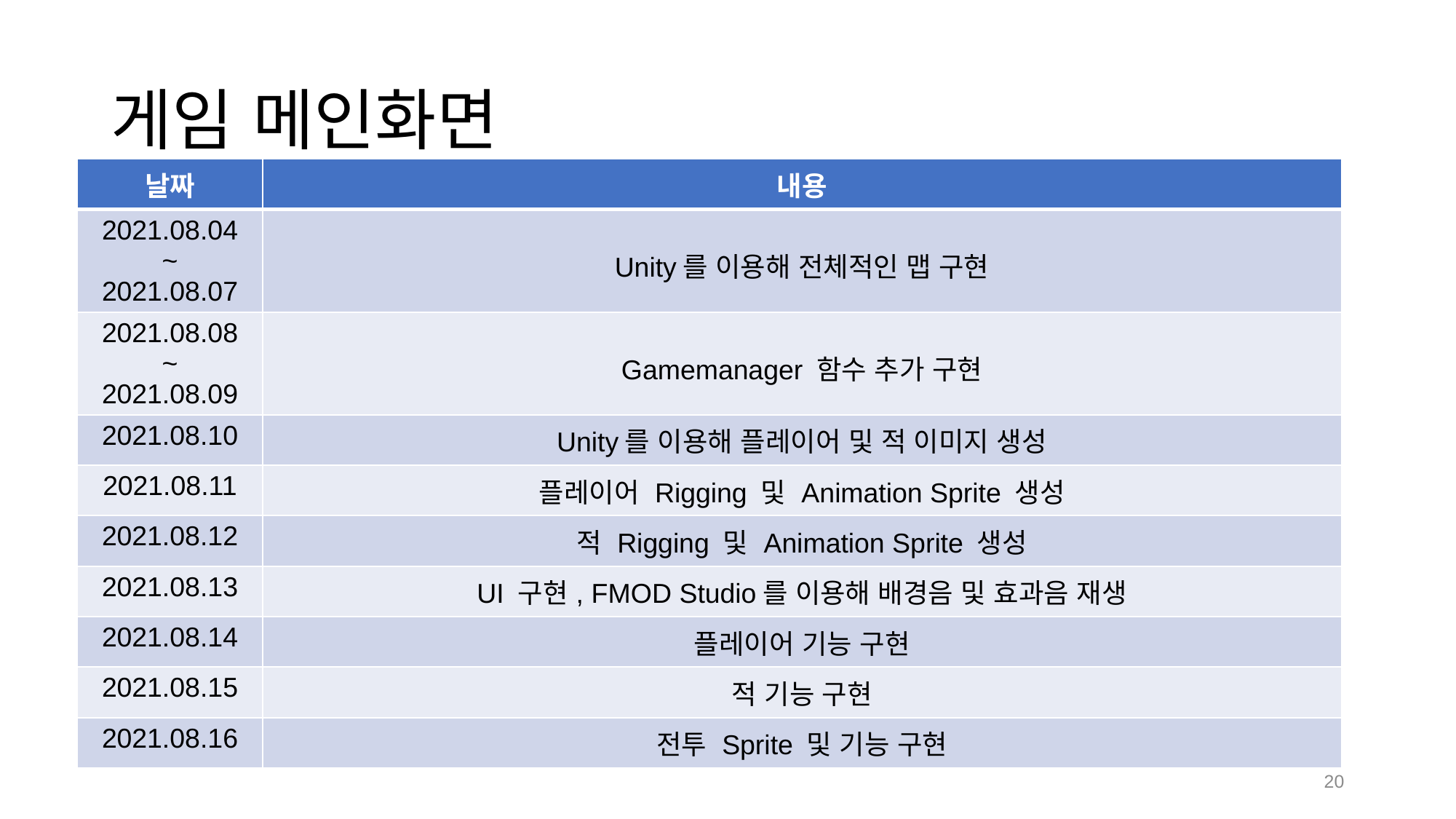

# 게임 메인화면
| 날짜 | 내용 |
| --- | --- |
| 2021.08.04 ~ 2021.08.07 | Unity를 이용해 전체적인 맵 구현 |
| 2021.08.08 ~ 2021.08.09 | Gamemanager 함수 추가 구현 |
| 2021.08.10 | Unity를 이용해 플레이어 및 적 이미지 생성 |
| 2021.08.11 | 플레이어 Rigging 및 Animation Sprite 생성 |
| 2021.08.12 | 적 Rigging 및 Animation Sprite 생성 |
| 2021.08.13 | UI 구현, FMOD Studio를 이용해 배경음 및 효과음 재생 |
| 2021.08.14 | 플레이어 기능 구현 |
| 2021.08.15 | 적 기능 구현 |
| 2021.08.16 | 전투 Sprite 및 기능 구현 |
20